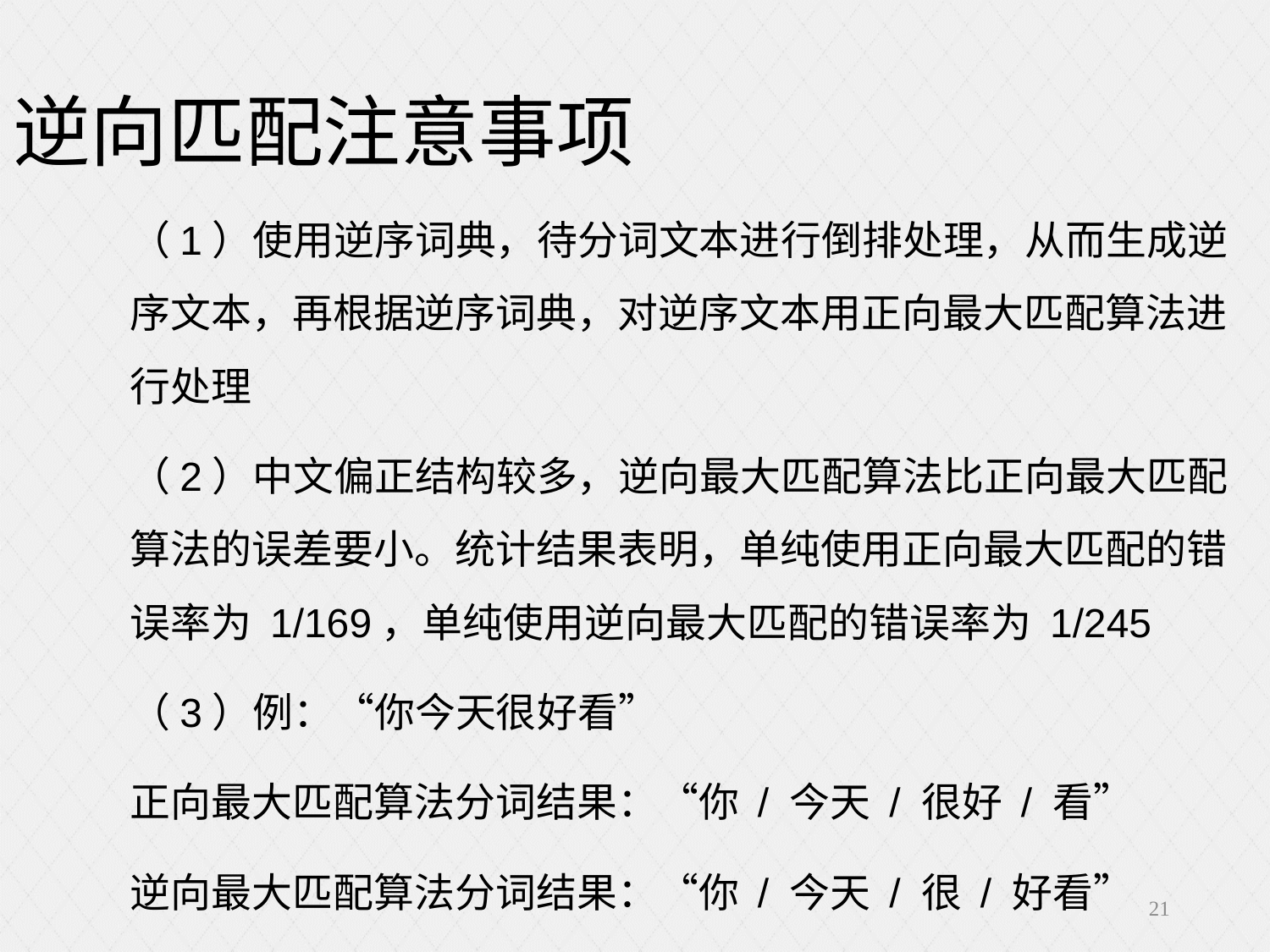

逆向匹配注意事项
（1）使用逆序词典，待分词文本进行倒排处理，从而生成逆序文本，再根据逆序词典，对逆序文本用正向最大匹配算法进行处理
（2）中文偏正结构较多，逆向最大匹配算法比正向最大匹配算法的误差要小。统计结果表明，单纯使用正向最大匹配的错误率为 1/169，单纯使用逆向最大匹配的错误率为 1/245
（3）例：“你今天很好看”
正向最大匹配算法分词结果：“你 / 今天 / 很好 / 看”
逆向最大匹配算法分词结果：“你 / 今天 / 很 / 好看”

21